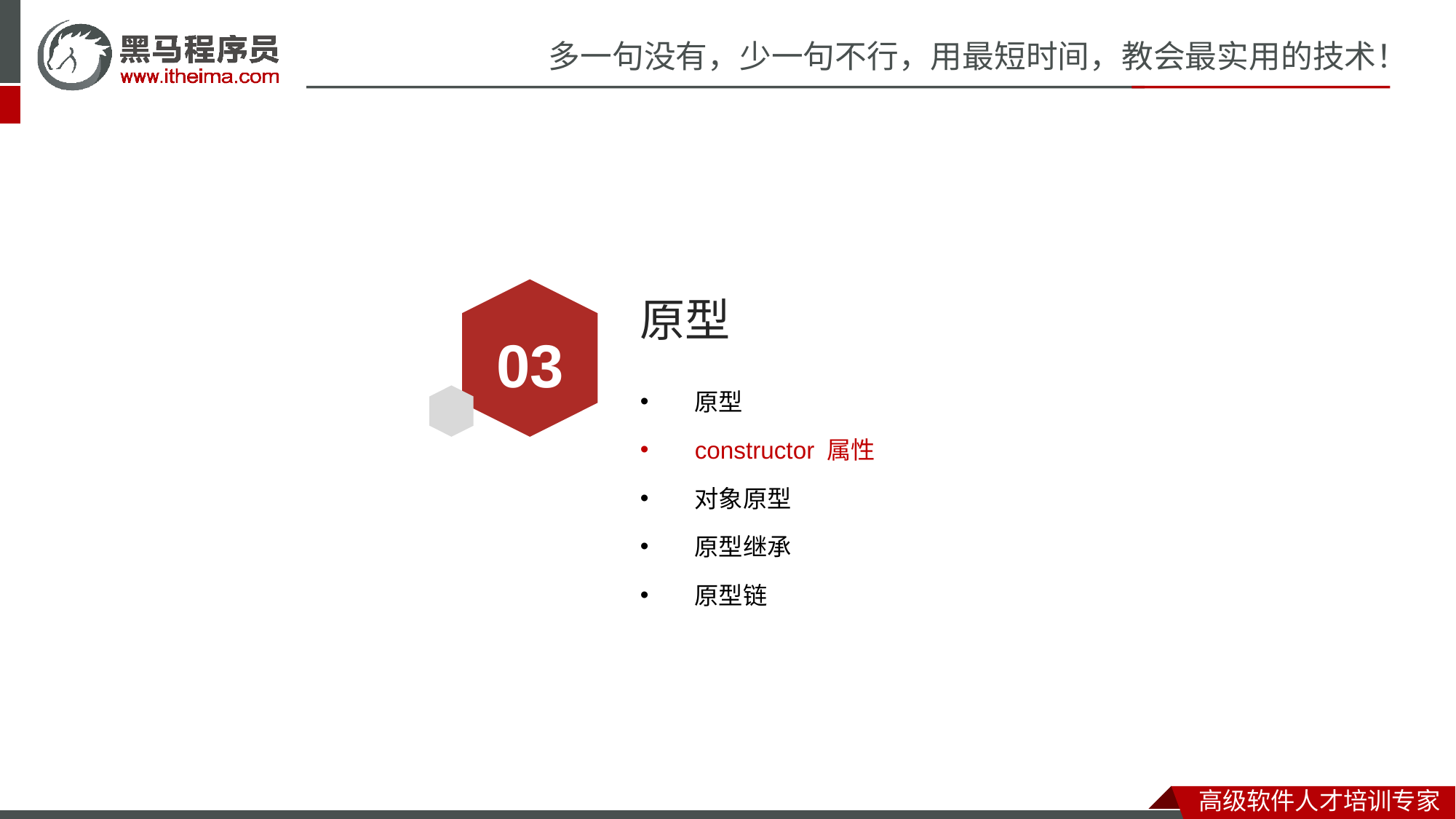

# 原型
03
原型
constructor 属性
对象原型
原型继承
原型链